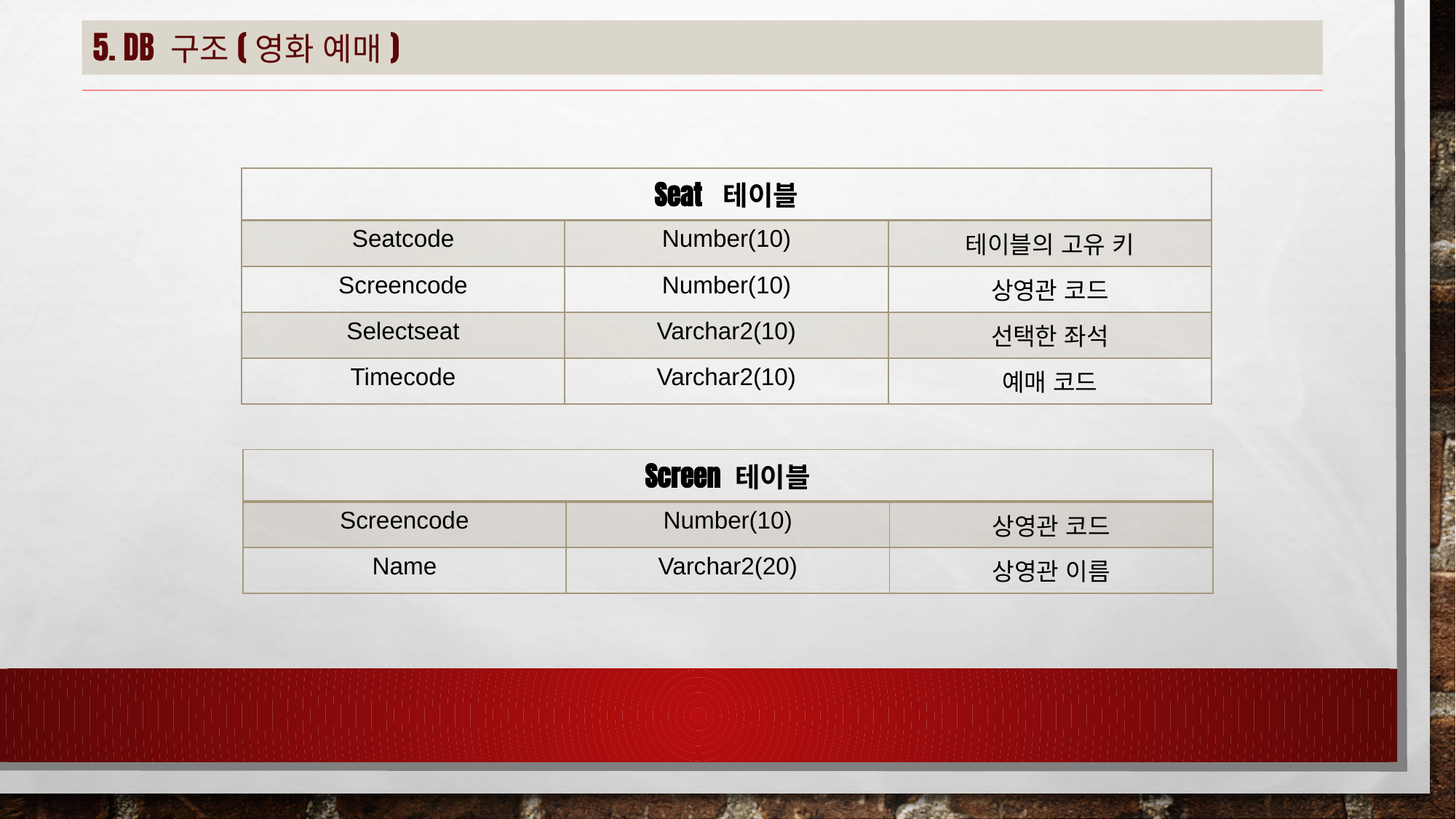

# 5. DB 구조(영화 예매)
| Seat 테이블 |  |  |
| --- | --- | --- |
| Seatcode | Number(10) | 테이블의 고유 키 |
| Screencode | Number(10) | 상영관 코드 |
| Selectseat | Varchar2(10) | 선택한 좌석 |
| Timecode | Varchar2(10) | 예매 코드 |
| Screen 테이블 |  |  |
| --- | --- | --- |
| Screencode | Number(10) | 상영관 코드 |
| Name | Varchar2(20) | 상영관 이름 |